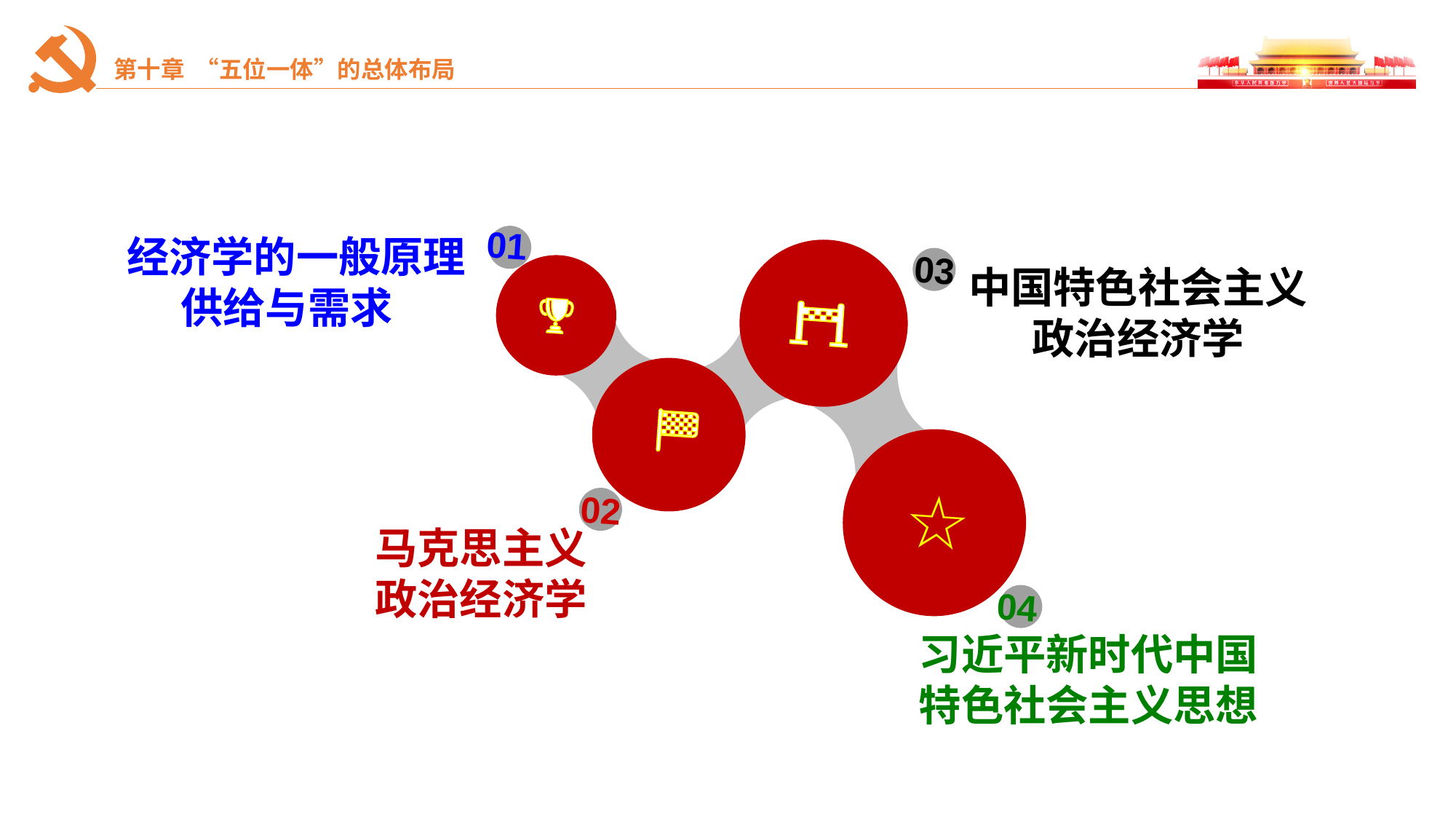

经济学的一般原理供给与需求
03

01

☆
02

04

中国特色社会主义政治经济学
马克思主义政治经济学
习近平新时代中国特色社会主义思想